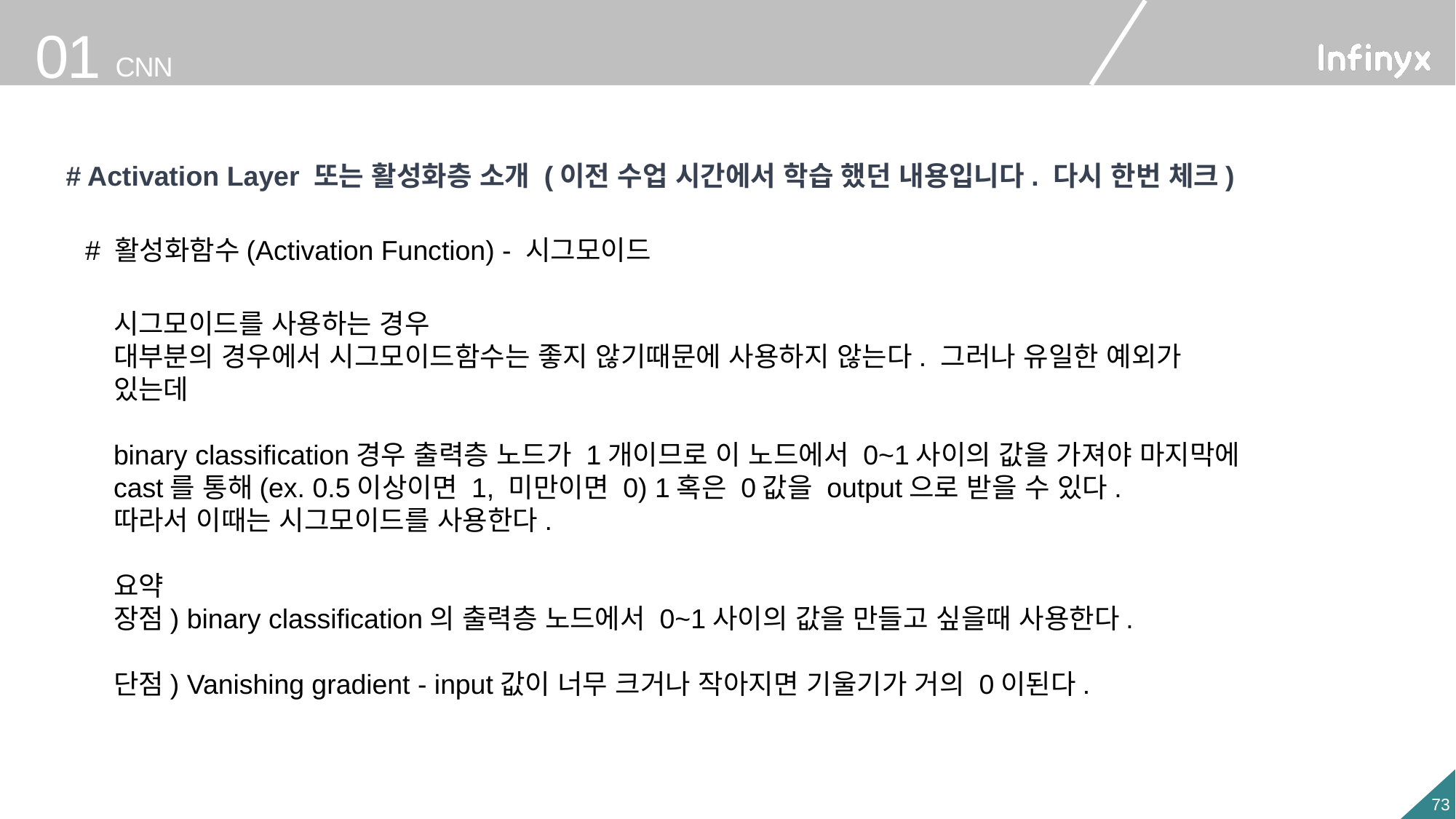

# Activation Layer 또는 활성화층 소개 (이전 수업 시간에서 학습 했던 내용입니다. 다시 한번 체크)
# 활성화함수(Activation Function) - 시그모이드
시그모이드를 사용하는 경우
대부분의 경우에서 시그모이드함수는 좋지 않기때문에 사용하지 않는다. 그러나 유일한 예외가
있는데

binary classification경우 출력층 노드가 1개이므로 이 노드에서 0~1사이의 값을 가져야 마지막에
cast를 통해(ex. 0.5이상이면 1, 미만이면 0) 1혹은 0값을 output으로 받을 수 있다.
따라서 이때는 시그모이드를 사용한다.

요약
장점) binary classification의 출력층 노드에서 0~1사이의 값을 만들고 싶을때 사용한다.

단점) Vanishing gradient - input값이 너무 크거나 작아지면 기울기가 거의 0이된다.